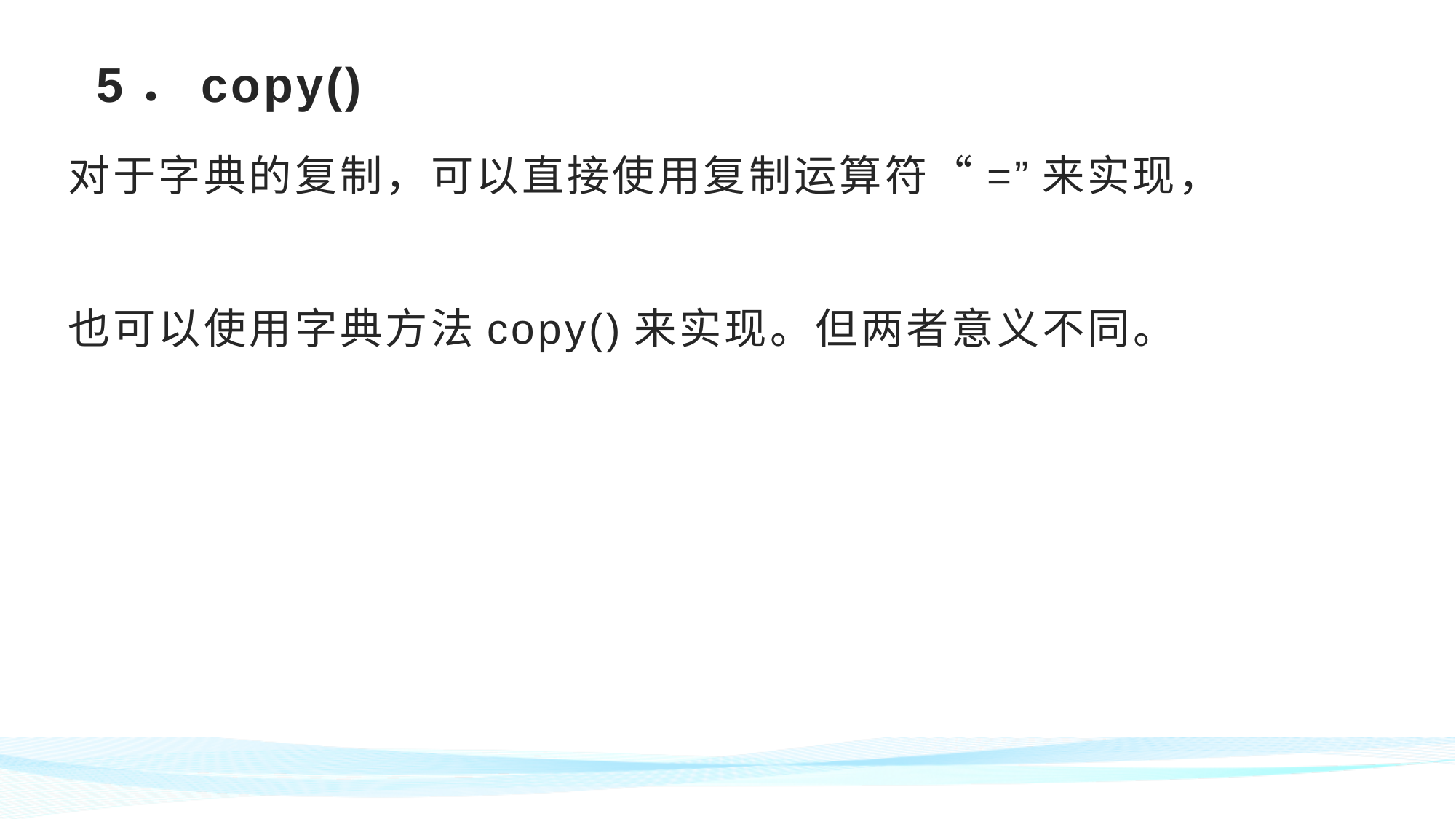

# 5．copy()
对于字典的复制，可以直接使用复制运算符“=”来实现，

也可以使用字典方法copy()来实现。但两者意义不同。
40